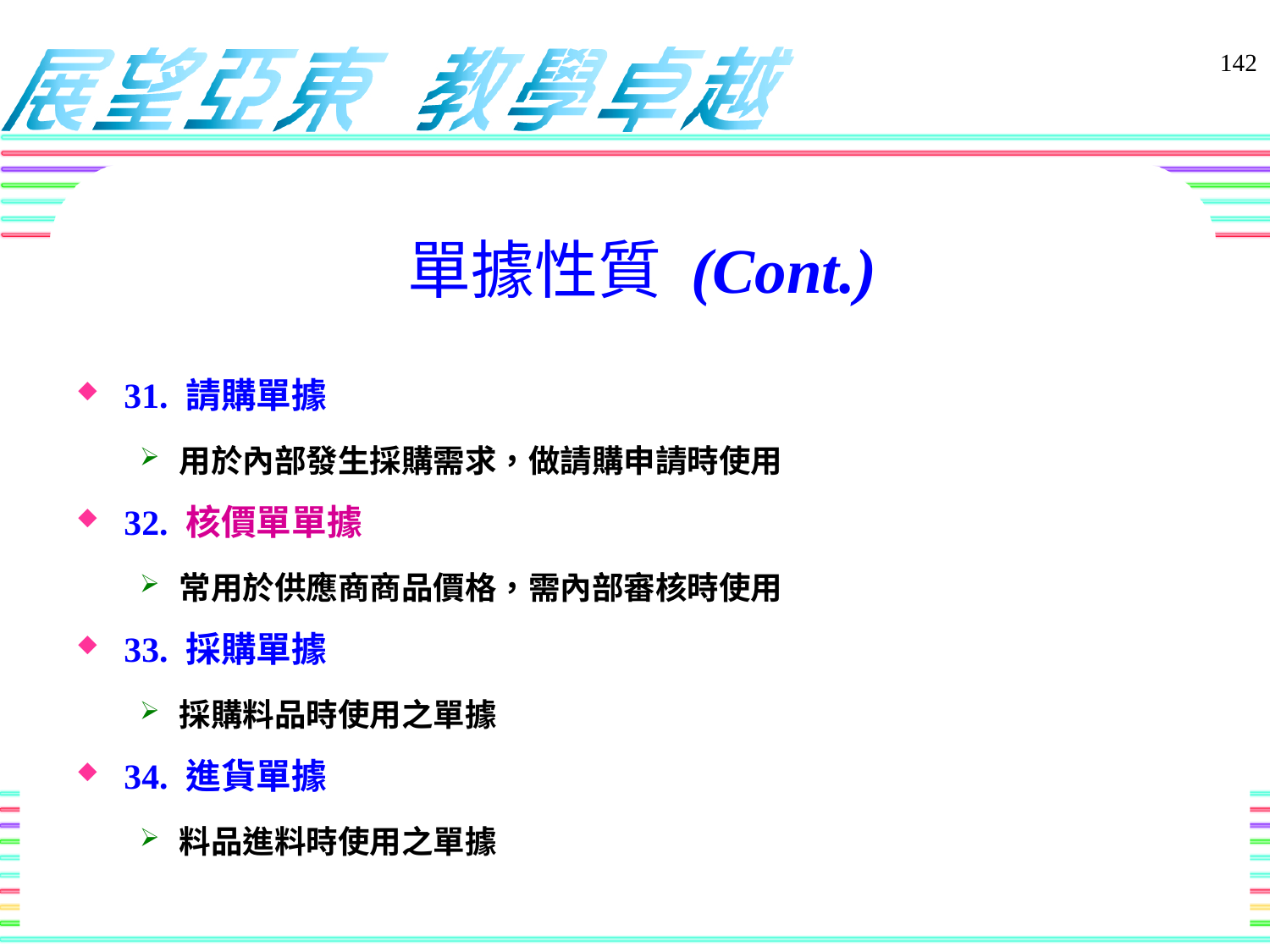

142
# 單據性質 (Cont.)

31. 請購單據
用於內部發生採購需求，做請購申請時使用
32. 核價單單據
常用於供應商商品價格，需內部審核時使用
33. 採購單據
採購料品時使用之單據
34. 進貨單據
料品進料時使用之單據